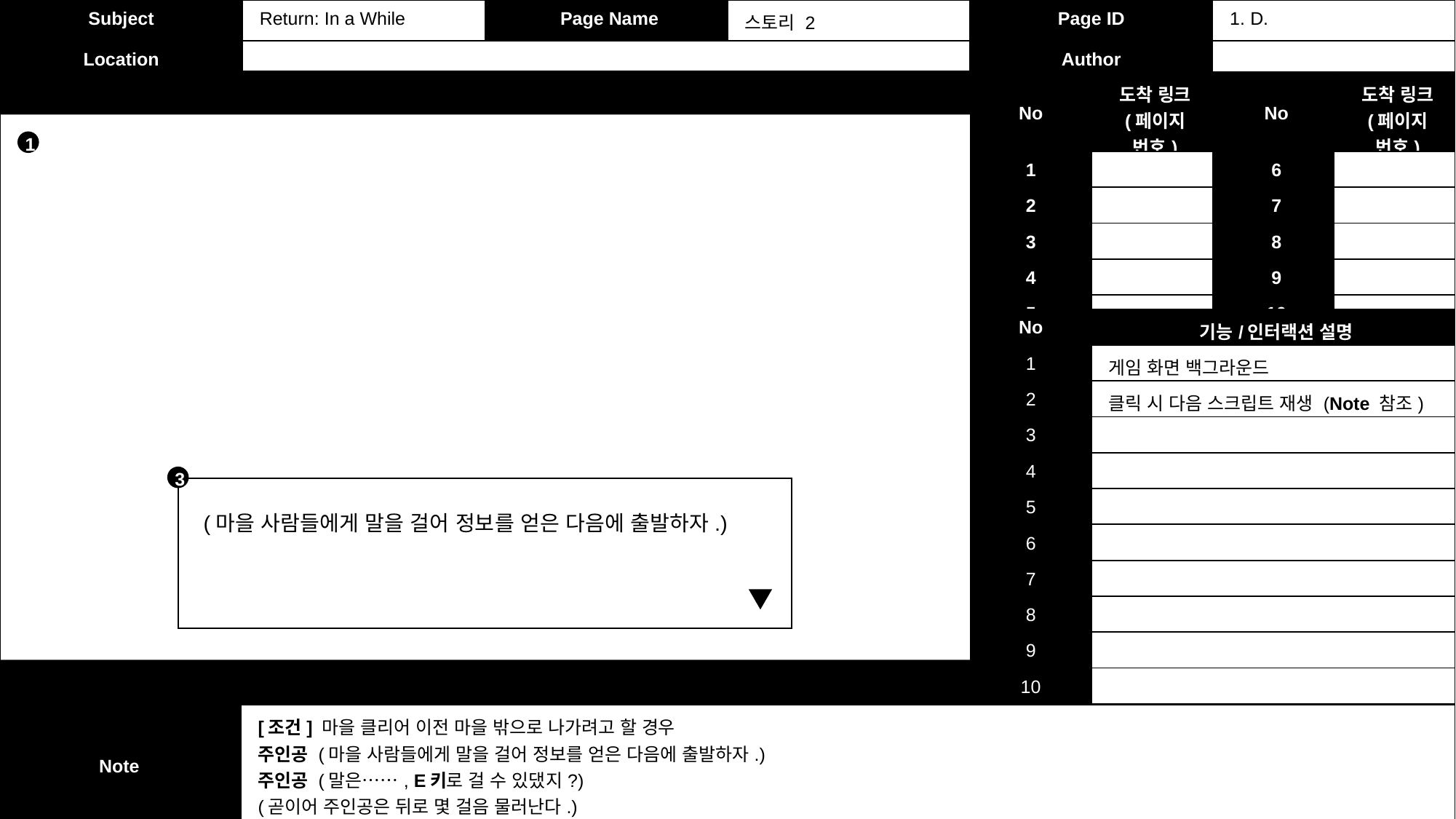

| Subject | Return: In a While | Page Name | 스토리 2 | Page ID | 1. D. |
| --- | --- | --- | --- | --- | --- |
| Location |  |  |  | Author |  |

| No | 도착 링크 (페이지 번호) | No | 도착 링크 (페이지 번호) |
| --- | --- | --- | --- |
| 1 |  | 6 |  |
| 2 |  | 7 |  |
| 3 |  | 8 |  |
| 4 |  | 9 |  |
| 5 |  | 10 |  |
1
| No | 기능/인터랙션 설명 |
| --- | --- |
| 1 | 게임 화면 백그라운드 |
| 2 | 클릭 시 다음 스크립트 재생 (Note 참조) |
| 3 |  |
| 4 |  |
| 5 |  |
| 6 |  |
| 7 |  |
| 8 |  |
| 9 |  |
| 10 |  |
3

(마을 사람들에게 말을 걸어 정보를 얻은 다음에 출발하자.)

| Note | [조건] 마을 클리어 이전 마을 밖으로 나가려고 할 경우 주인공 (마을 사람들에게 말을 걸어 정보를 얻은 다음에 출발하자.) 주인공 (말은……, E키로 걸 수 있댔지?) (곧이어 주인공은 뒤로 몇 걸음 물러난다.) |
| --- | --- |